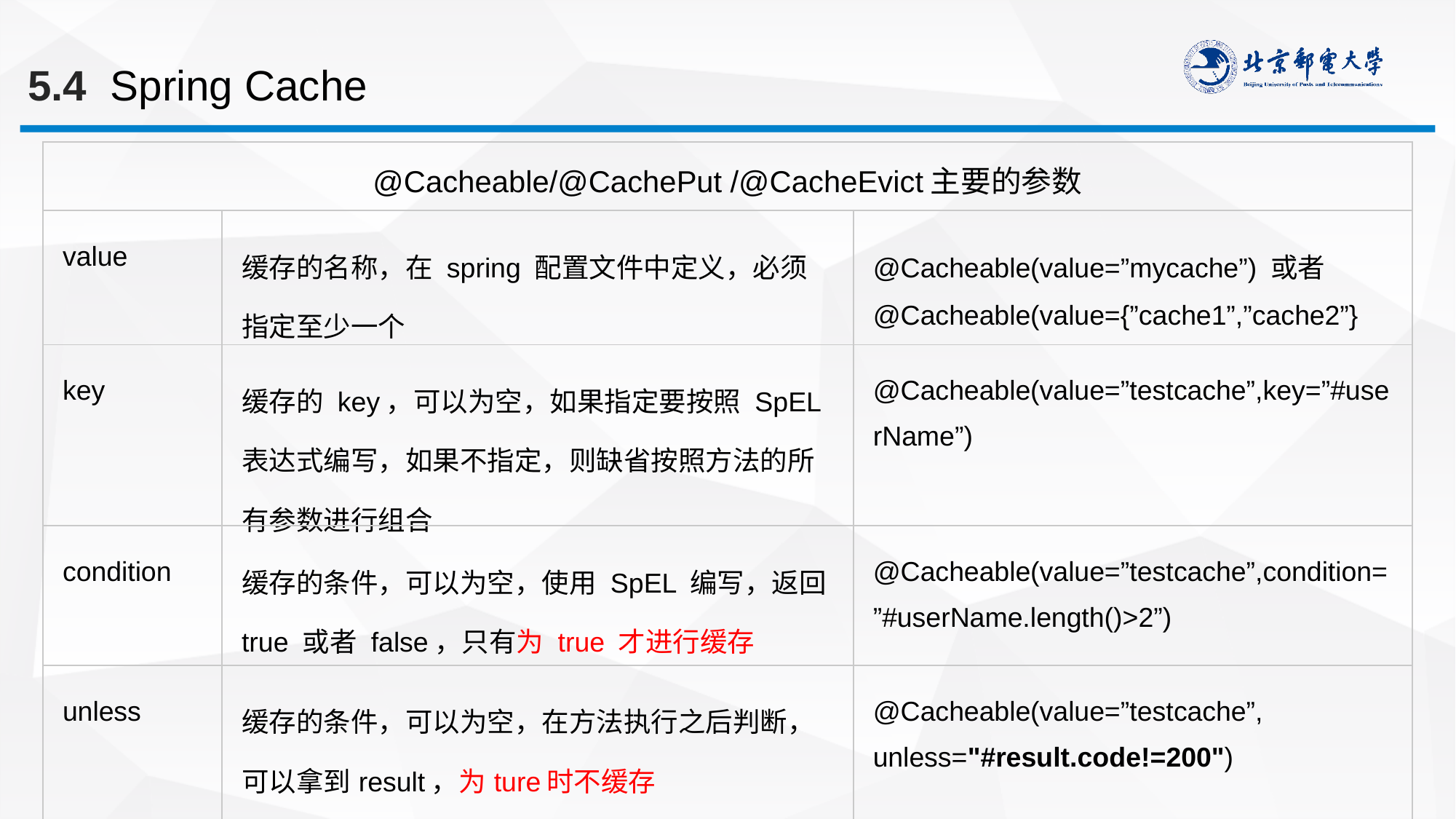

5.4  Spring Cache

| @Cacheable/@CachePut /@CacheEvict主要的参数 |  |  |
| --- | --- | --- |
| value | 缓存的名称，在 spring 配置文件中定义，必须指定至少一个 | @Cacheable(value=”mycache”) 或者 @Cacheable(value={”cache1”,”cache2”} |
| key | 缓存的 key，可以为空，如果指定要按照 SpEL 表达式编写，如果不指定，则缺省按照方法的所有参数进行组合 | @Cacheable(value=”testcache”,key=”#userName”) |
| condition | 缓存的条件，可以为空，使用 SpEL 编写，返回 true 或者 false，只有为 true 才进行缓存 | @Cacheable(value=”testcache”,condition=”#userName.length()>2”) |
| unless | 缓存的条件，可以为空，在方法执行之后判断，可以拿到result，为ture时不缓存 | @Cacheable(value=”testcache”, unless="#result.code!=200") |